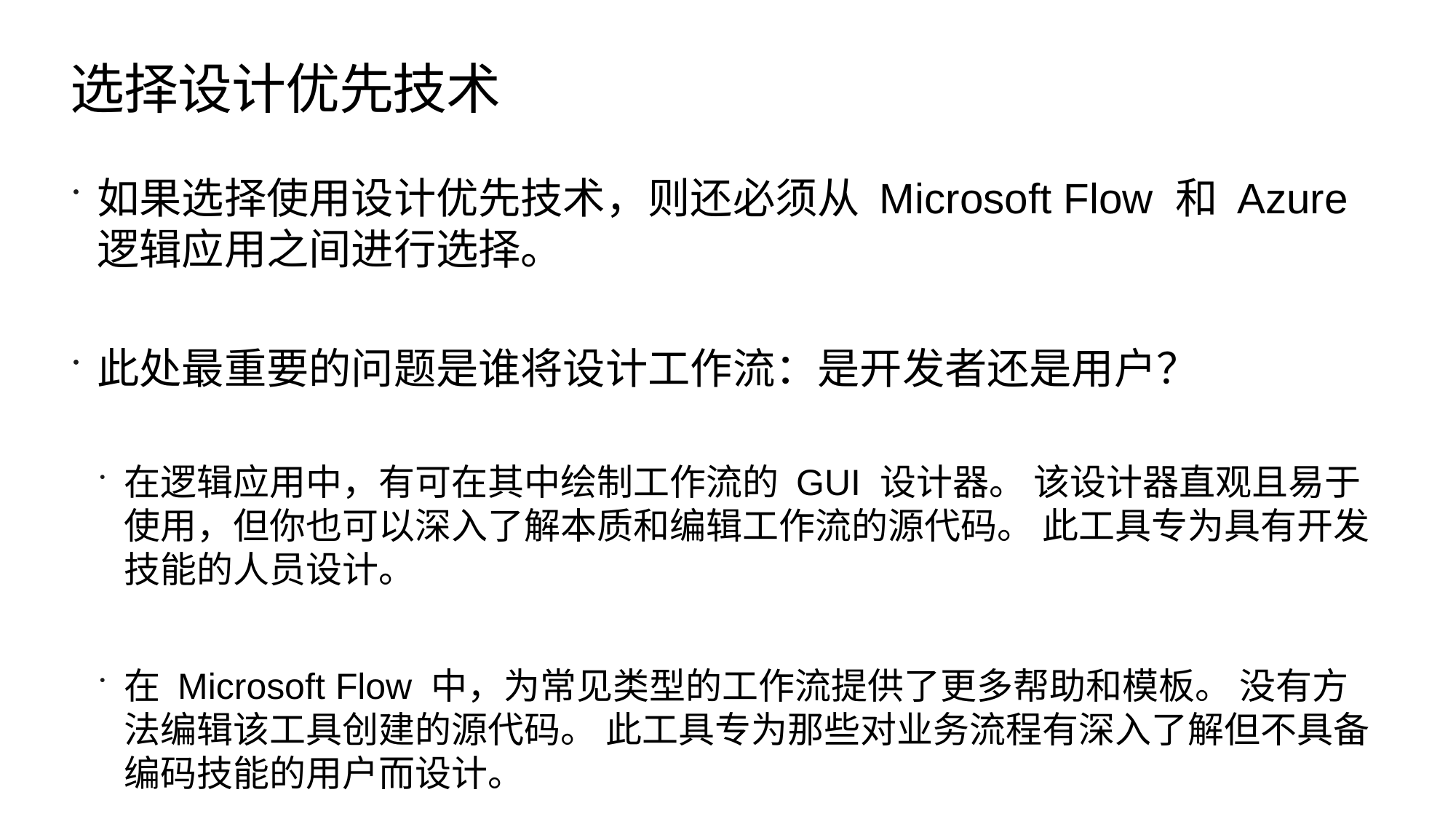

# 选择设计优先技术
如果选择使用设计优先技术，则还必须从 Microsoft Flow 和 Azure 逻辑应用之间进行选择。

此处最重要的问题是谁将设计工作流：是开发者还是用户？

在逻辑应用中，有可在其中绘制工作流的 GUI 设计器。 该设计器直观且易于使用，但你也可以深入了解本质和编辑工作流的源代码。 此工具专为具有开发技能的人员设计。

在 Microsoft Flow 中，为常见类型的工作流提供了更多帮助和模板。 没有方法编辑该工具创建的源代码。 此工具专为那些对业务流程有深入了解但不具备编码技能的用户而设计。